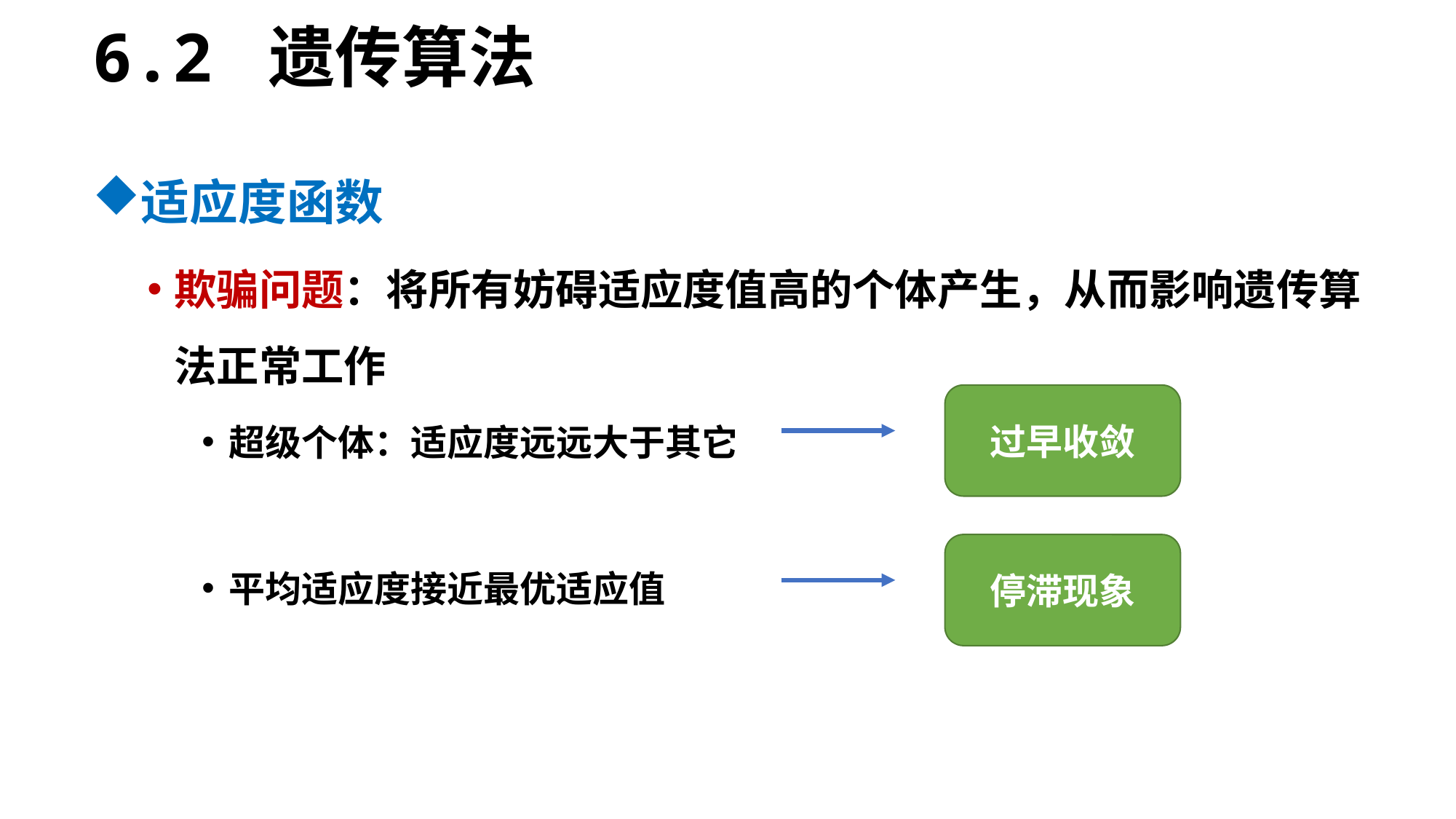

6.2 遗传算法
适应度函数
欺骗问题：将所有妨碍适应度值高的个体产生，从而影响遗传算法正常工作
超级个体：适应度远远大于其它

平均适应度接近最优适应值

过早收敛
停滞现象